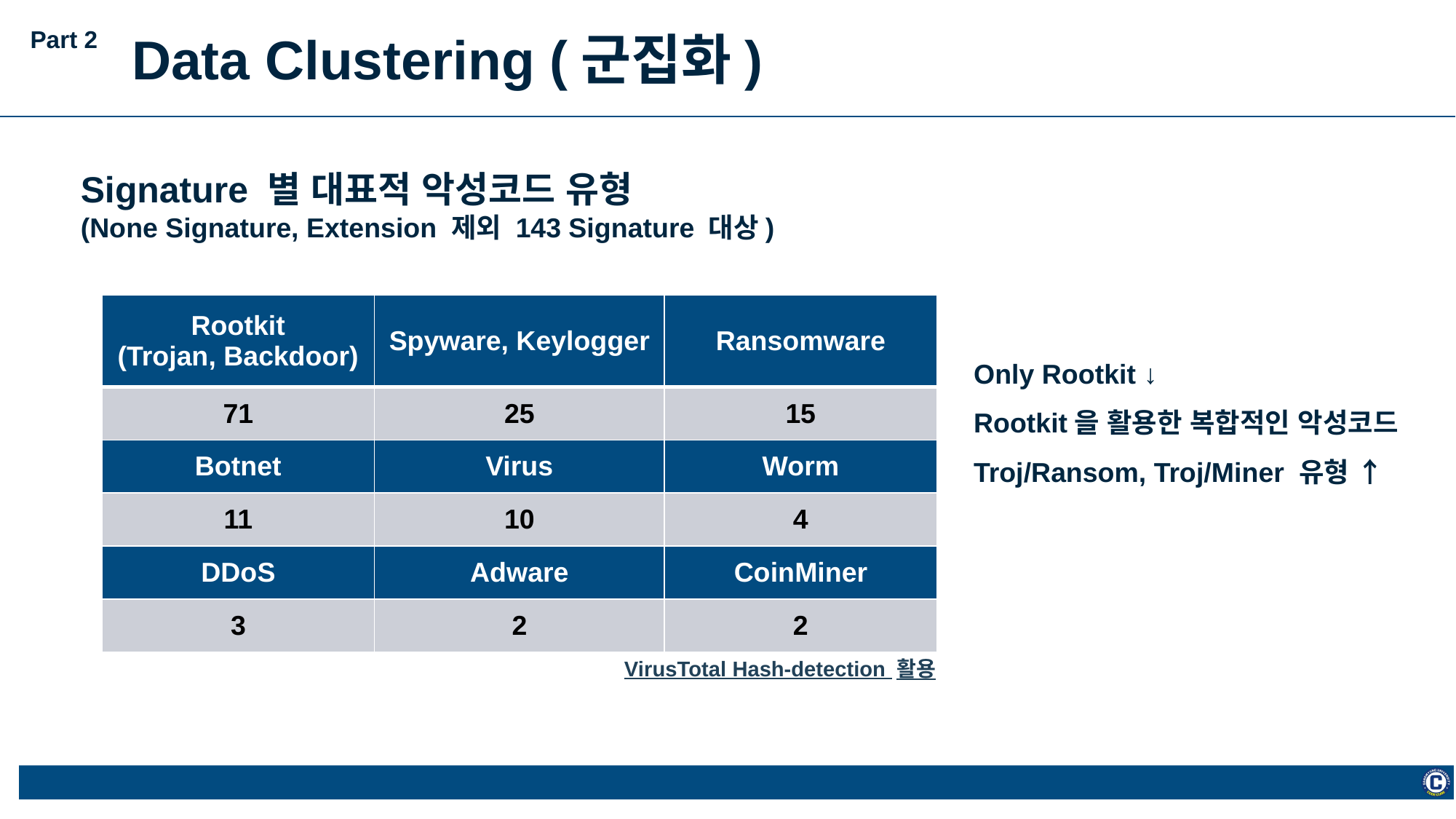

Part 2
Data Clustering (군집화)
Signature 별 대표적 악성코드 유형
(None Signature, Extension 제외 143 Signature 대상)
| Rootkit (Trojan, Backdoor) | Spyware, Keylogger | Ransomware |
| --- | --- | --- |
| 71 | 25 | 15 |
| Botnet | Virus | Worm |
| 11 | 10 | 4 |
| DDoS | Adware | CoinMiner |
| 3 | 2 | 2 |
Only Rootkit ↓
Rootkit을 활용한 복합적인 악성코드 Troj/Ransom, Troj/Miner 유형 ↑
VirusTotal Hash-detection 활용